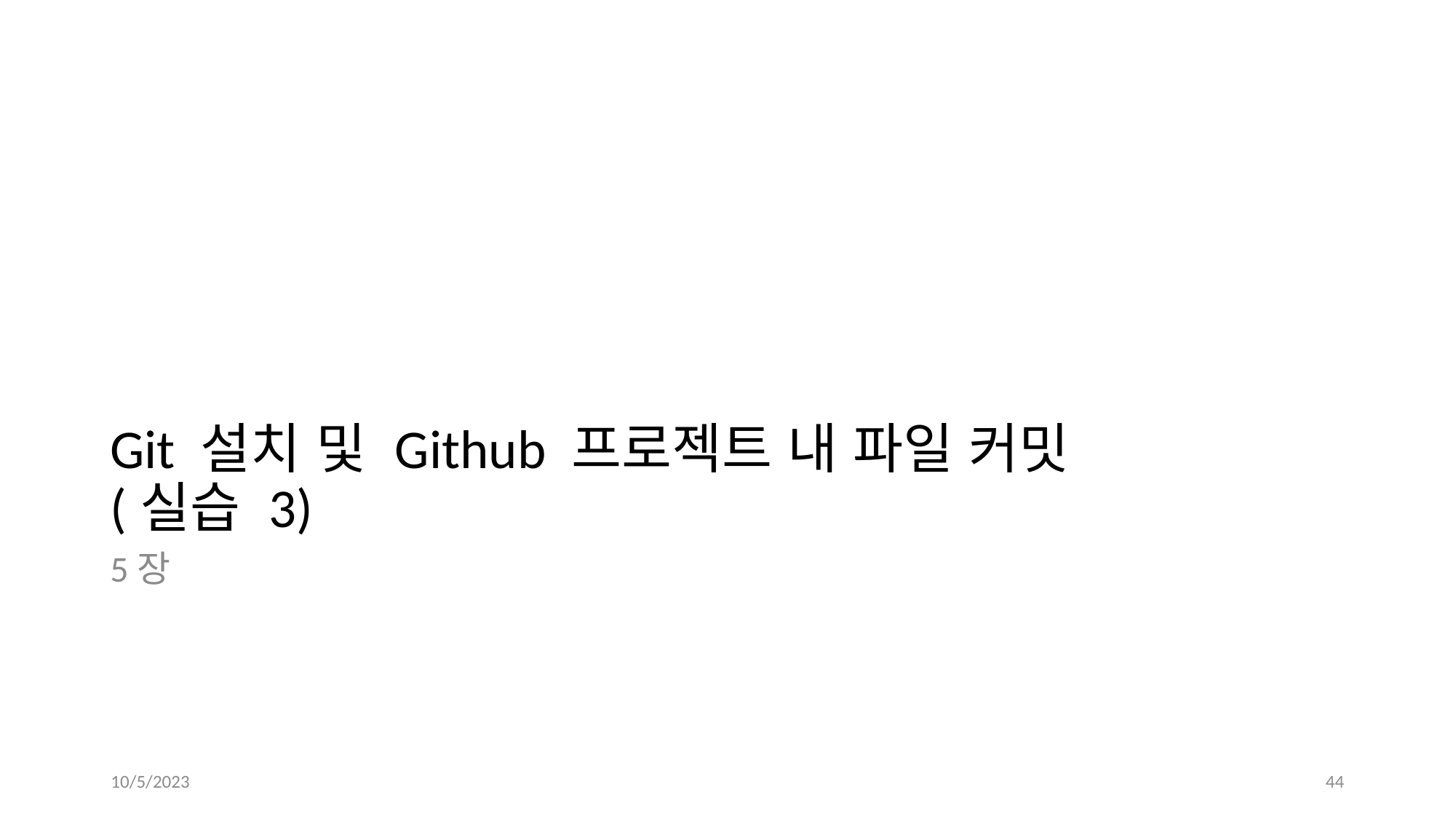

# Git 설치 및 Github 프로젝트 내 파일 커밋 (실습 3)
5장
10/5/2023
44